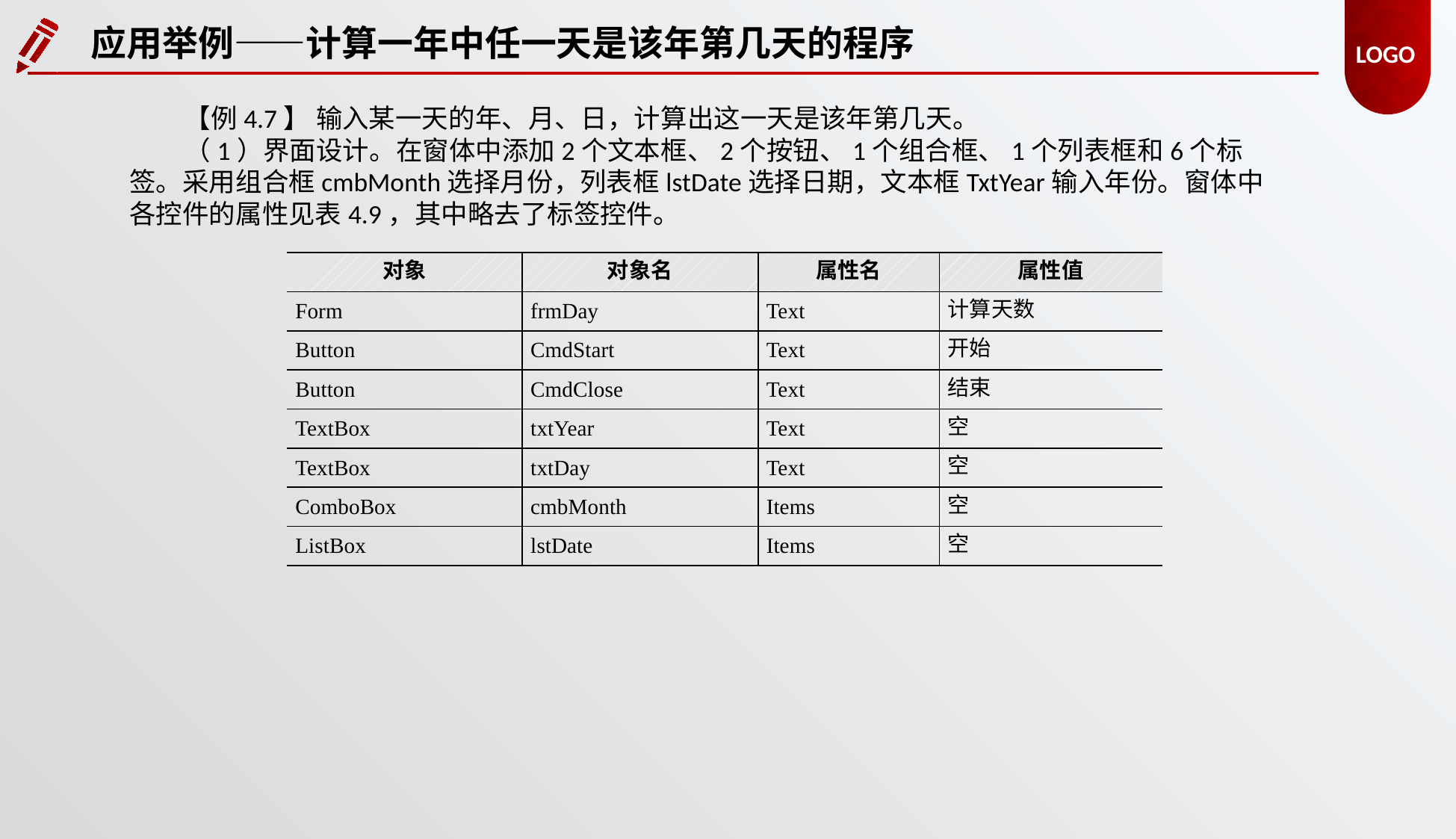

应用举例——计算一年中任一天是该年第几天的程序
【例4.7】 输入某一天的年、月、日，计算出这一天是该年第几天。
（1）界面设计。在窗体中添加2个文本框、2个按钮、1个组合框、1个列表框和6个标签。采用组合框cmbMonth选择月份，列表框lstDate选择日期，文本框TxtYear输入年份。窗体中各控件的属性见表4.9，其中略去了标签控件。
| 对象 | 对象名 | 属性名 | 属性值 |
| --- | --- | --- | --- |
| Form | frmDay | Text | 计算天数 |
| Button | CmdStart | Text | 开始 |
| Button | CmdClose | Text | 结束 |
| TextBox | txtYear | Text | 空 |
| TextBox | txtDay | Text | 空 |
| ComboBox | cmbMonth | Items | 空 |
| ListBox | lstDate | Items | 空 |